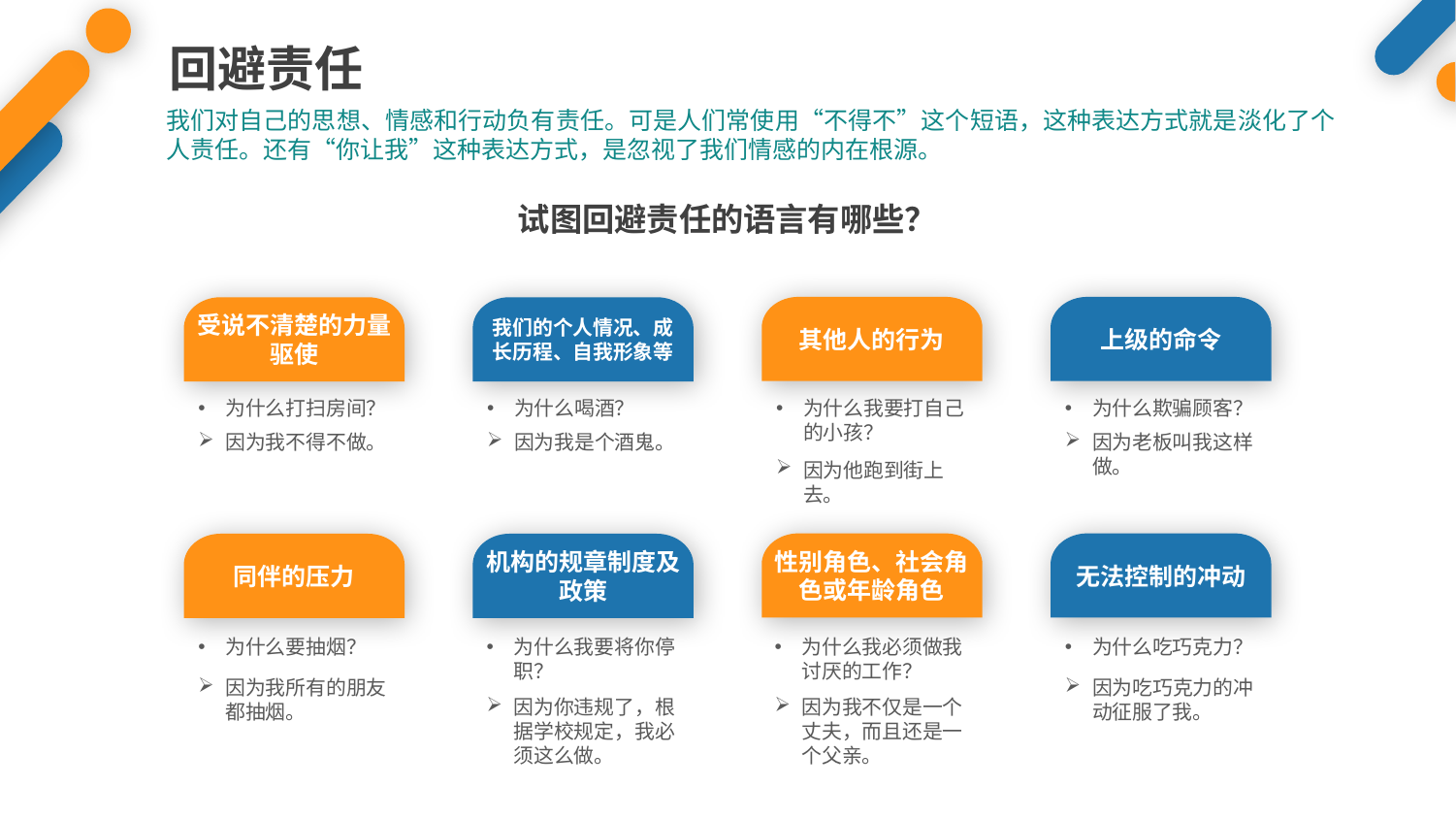

回避责任
我们对自己的思想、情感和行动负有责任。可是人们常使用“不得不”这个短语，这种表达方式就是淡化了个人责任。还有“你让我”这种表达方式，是忽视了我们情感的内在根源。
试图回避责任的语言有哪些？
其他人的行为
上级的命令
受说不清楚的力量驱使
我们的个人情况、成长历程、自我形象等
为什么打扫房间？
为什么喝酒？
为什么我要打自己的小孩？
为什么欺骗顾客？
因为我不得不做。
因为我是个酒鬼。
因为老板叫我这样做。
因为他跑到街上去。
性别角色、社会角色或年龄角色
无法控制的冲动
同伴的压力
机构的规章制度及政策
为什么要抽烟？
为什么我要将你停职？
为什么我必须做我讨厌的工作？
为什么吃巧克力？
因为我所有的朋友都抽烟。
因为吃巧克力的冲动征服了我。
因为你违规了，根据学校规定，我必须这么做。
因为我不仅是一个丈夫，而且还是一个父亲。